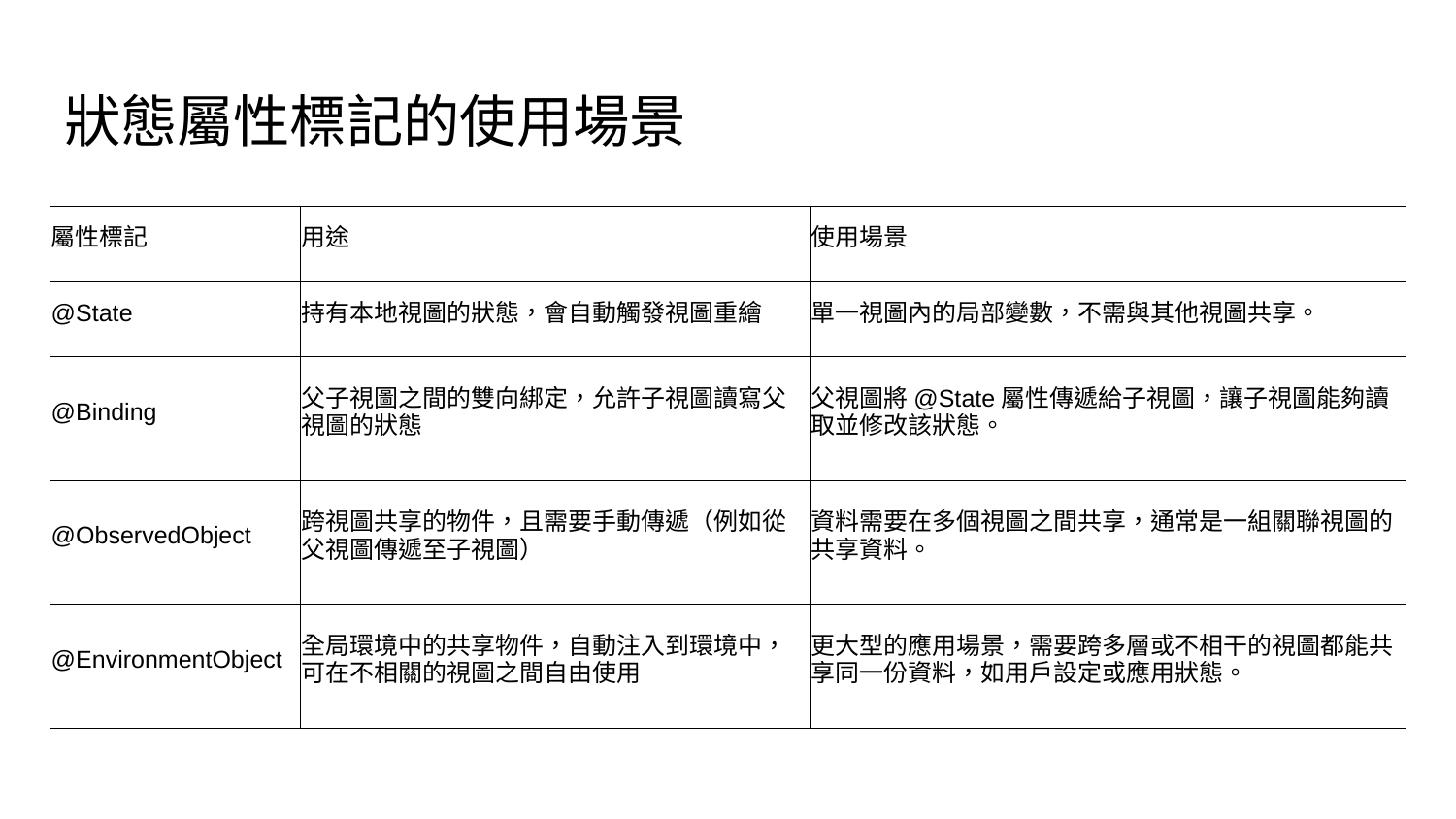

# 狀態屬性標記的使用場景
| 屬性標記 | 用途 | 使用場景 |
| --- | --- | --- |
| @State | 持有本地視圖的狀態，會自動觸發視圖重繪 | 單一視圖內的局部變數，不需與其他視圖共享。 |
| @Binding | 父子視圖之間的雙向綁定，允許子視圖讀寫父視圖的狀態 | 父視圖將@State屬性傳遞給子視圖，讓子視圖能夠讀取並修改該狀態。 |
| @ObservedObject | 跨視圖共享的物件，且需要手動傳遞（例如從父視圖傳遞至子視圖） | 資料需要在多個視圖之間共享，通常是一組關聯視圖的共享資料。 |
| @EnvironmentObject | 全局環境中的共享物件，自動注入到環境中，可在不相關的視圖之間自由使用 | 更大型的應用場景，需要跨多層或不相干的視圖都能共享同一份資料，如用戶設定或應用狀態。 |